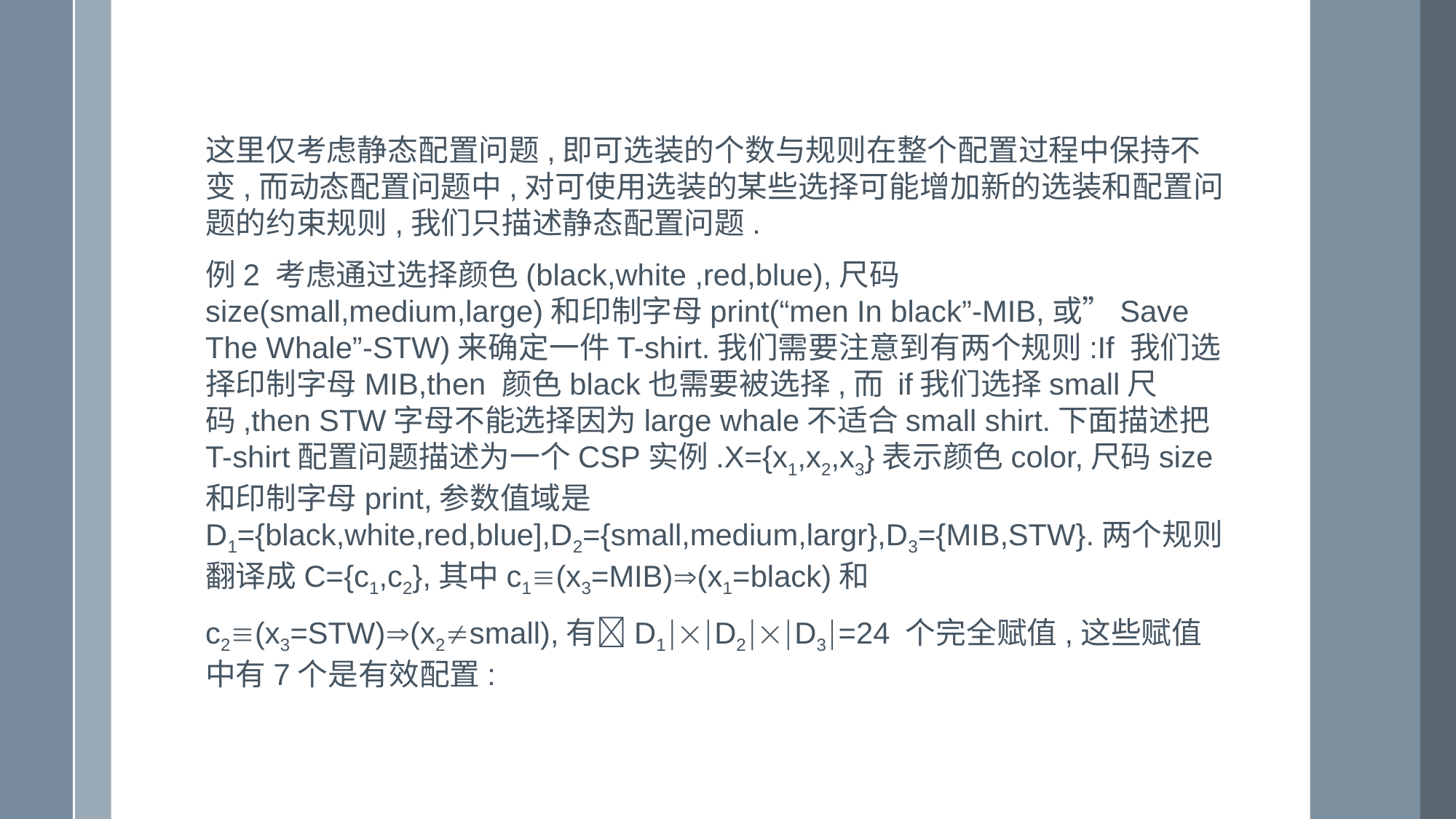

这里仅考虑静态配置问题,即可选装的个数与规则在整个配置过程中保持不变,而动态配置问题中,对可使用选装的某些选择可能增加新的选装和配置问题的约束规则,我们只描述静态配置问题.
例2 考虑通过选择颜色(black,white ,red,blue),尺码size(small,medium,large)和印制字母print(“men In black”-MIB,或”Save The Whale”-STW)来确定一件T-shirt.我们需要注意到有两个规则:If 我们选择印制字母MIB,then 颜色black也需要被选择,而 if我们选择small尺码,then STW字母不能选择因为large whale不适合small shirt.下面描述把T-shirt配置问题描述为一个CSP实例.X={x1,x2,x3}表示颜色color,尺码size和印制字母print,参数值域是 D1={black,white,red,blue],D2={small,medium,largr},D3={MIB,STW}.两个规则翻译成C={c1,c2},其中c1≡(x3=MIB)⇒(x1=black)和
c2≡(x3=STW)⇒(x2≠small),有|D1|×|D2|×|D3|=24 个完全赋值,这些赋值中有7个是有效配置: